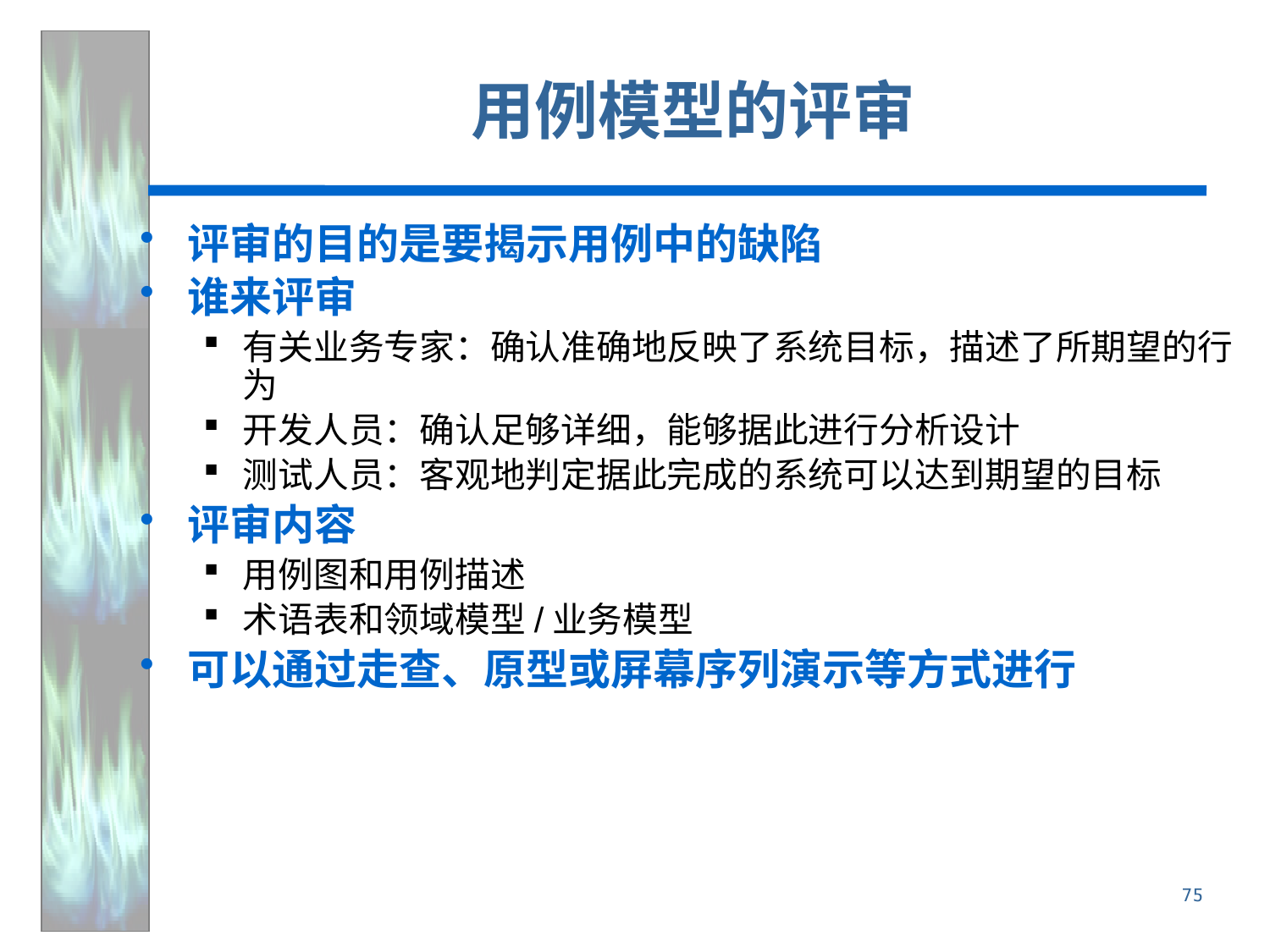

# 用例模型的评审
评审的目的是要揭示用例中的缺陷
谁来评审
有关业务专家：确认准确地反映了系统目标，描述了所期望的行为
开发人员：确认足够详细，能够据此进行分析设计
测试人员：客观地判定据此完成的系统可以达到期望的目标
评审内容
用例图和用例描述
术语表和领域模型/业务模型
可以通过走查、原型或屏幕序列演示等方式进行
75